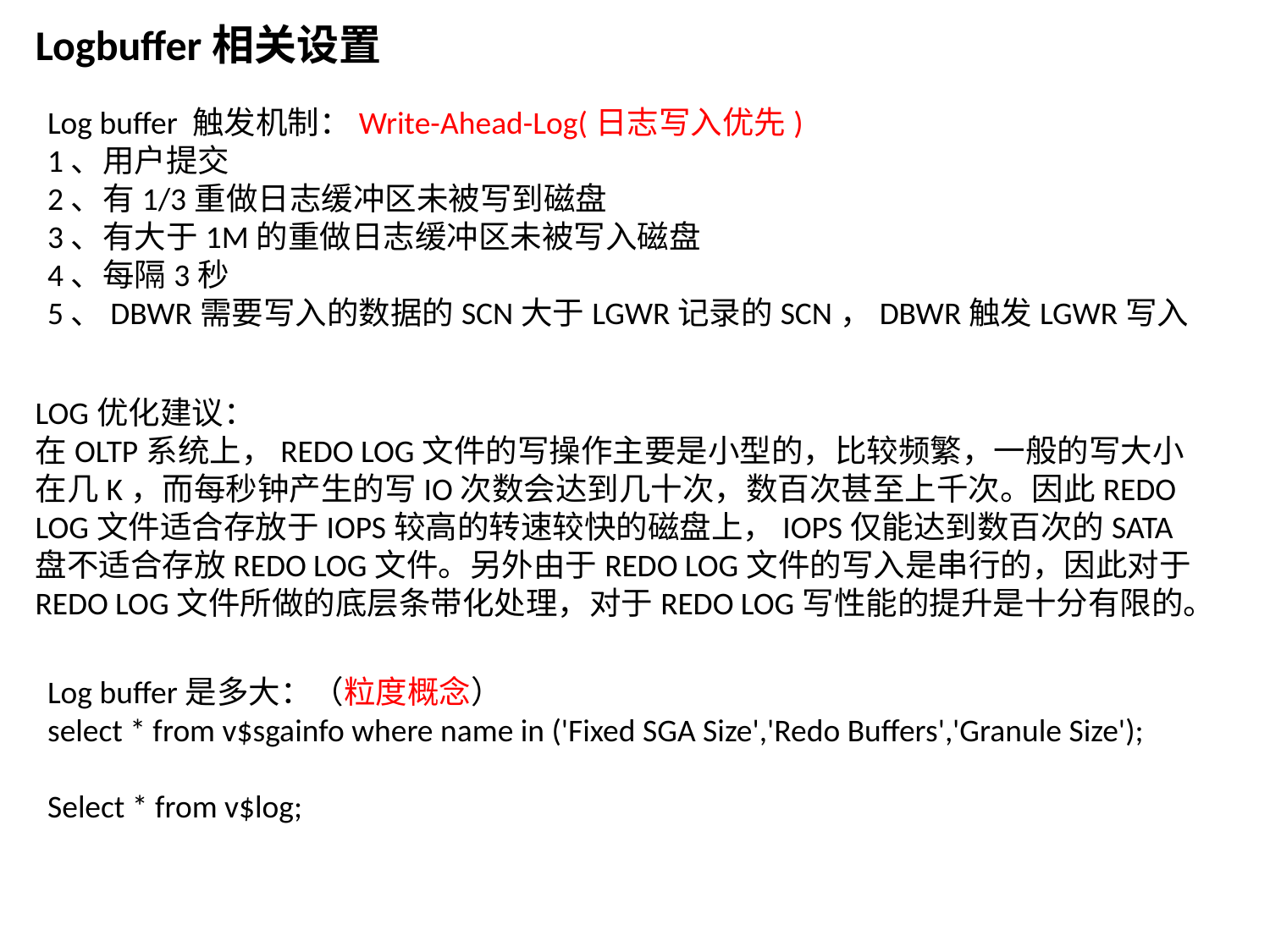

Logbuffer相关设置
Log buffer 触发机制：Write-Ahead-Log(日志写入优先)
1、用户提交
2、有1/3重做日志缓冲区未被写到磁盘
3、有大于1M的重做日志缓冲区未被写入磁盘
4、每隔3秒
5、DBWR需要写入的数据的SCN大于LGWR记录的SCN，DBWR触发LGWR写入
LOG优化建议：
在OLTP系统上，REDO LOG文件的写操作主要是小型的，比较频繁，一般的写大小在几K，而每秒钟产生的写IO次数会达到几十次，数百次甚至上千次。因此REDO LOG文件适合存放于IOPS较高的转速较快的磁盘上，IOPS仅能达到数百次的SATA盘不适合存放REDO LOG文件。另外由于REDO LOG文件的写入是串行的，因此对于REDO LOG文件所做的底层条带化处理，对于REDO LOG写性能的提升是十分有限的。
Log buffer是多大：（粒度概念）
select * from v$sgainfo where name in ('Fixed SGA Size','Redo Buffers','Granule Size');

Select * from v$log;